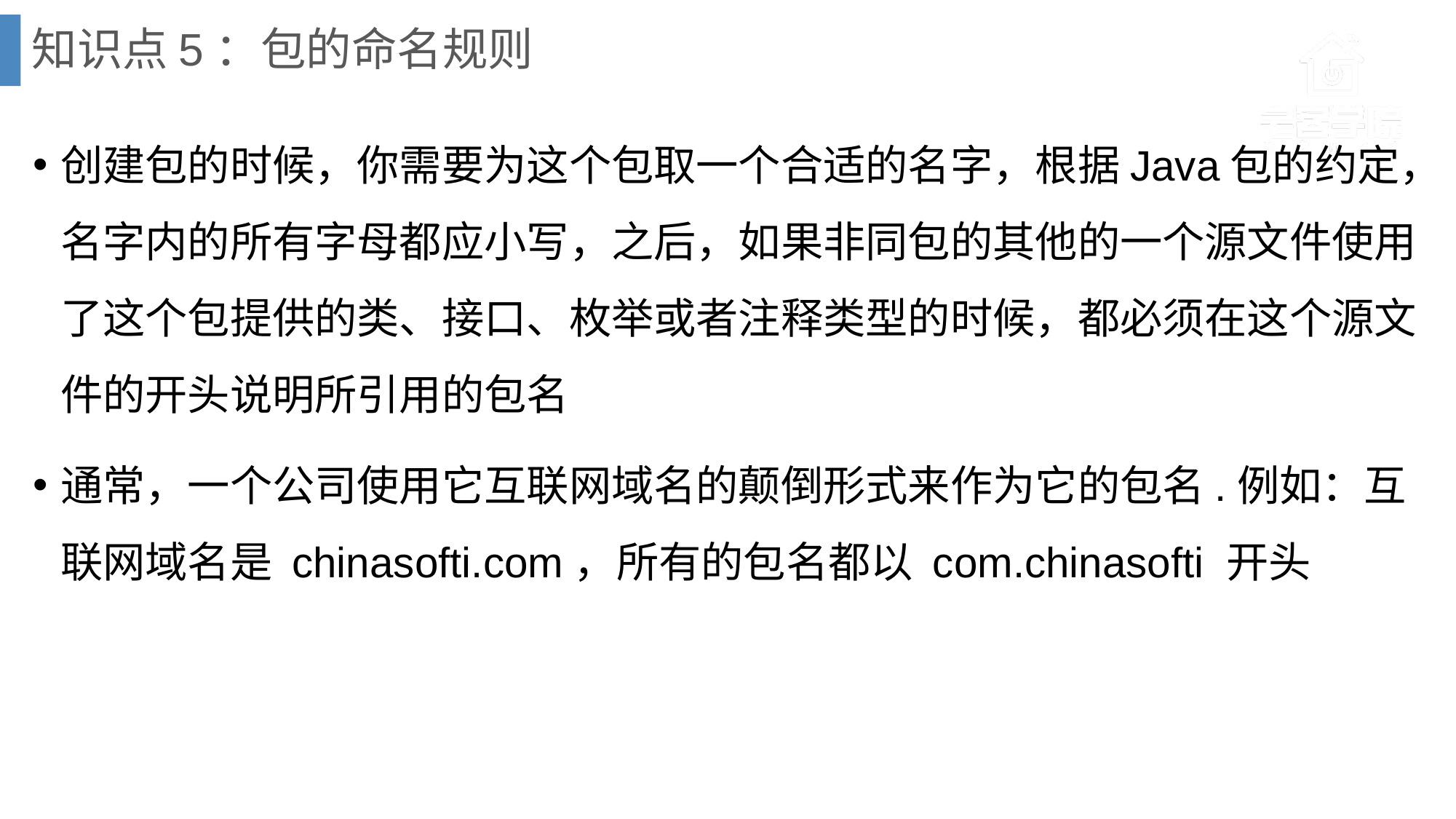

# 知识点5：包的命名规则
创建包的时候，你需要为这个包取一个合适的名字，根据Java包的约定，名字内的所有字母都应小写，之后，如果非同包的其他的一个源文件使用了这个包提供的类、接口、枚举或者注释类型的时候，都必须在这个源文件的开头说明所引用的包名
通常，一个公司使用它互联网域名的颠倒形式来作为它的包名.例如：互联网域名是 chinasofti.com，所有的包名都以 com.chinasofti 开头